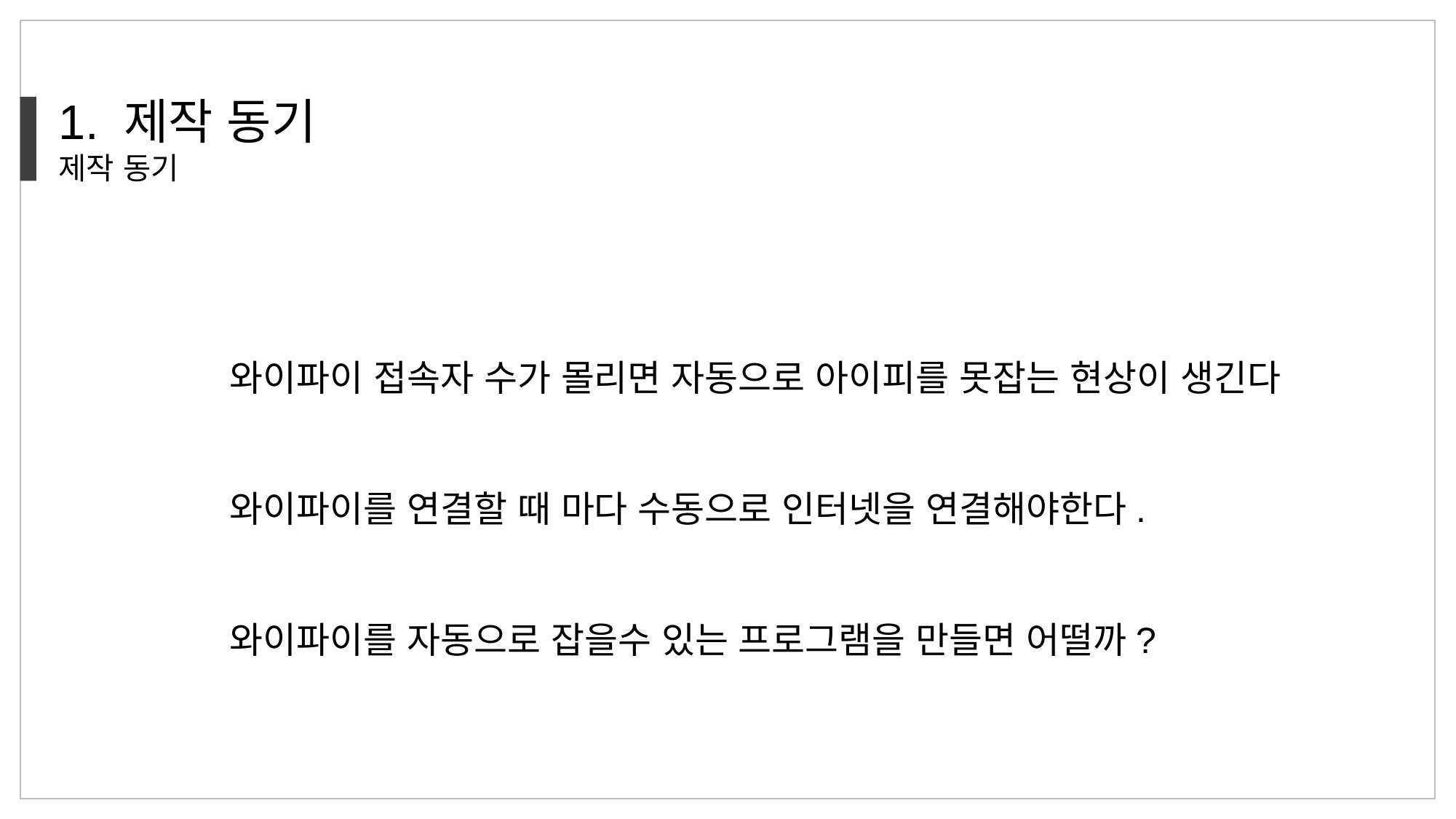

1. 제작 동기
제작 동기

와이파이 접속자 수가 몰리면 자동으로 아이피를 못잡는 현상이 생긴다

와이파이를 연결할 때 마다 수동으로 인터넷을 연결해야한다.

와이파이를 자동으로 잡을수 있는 프로그램을 만들면 어떨까?